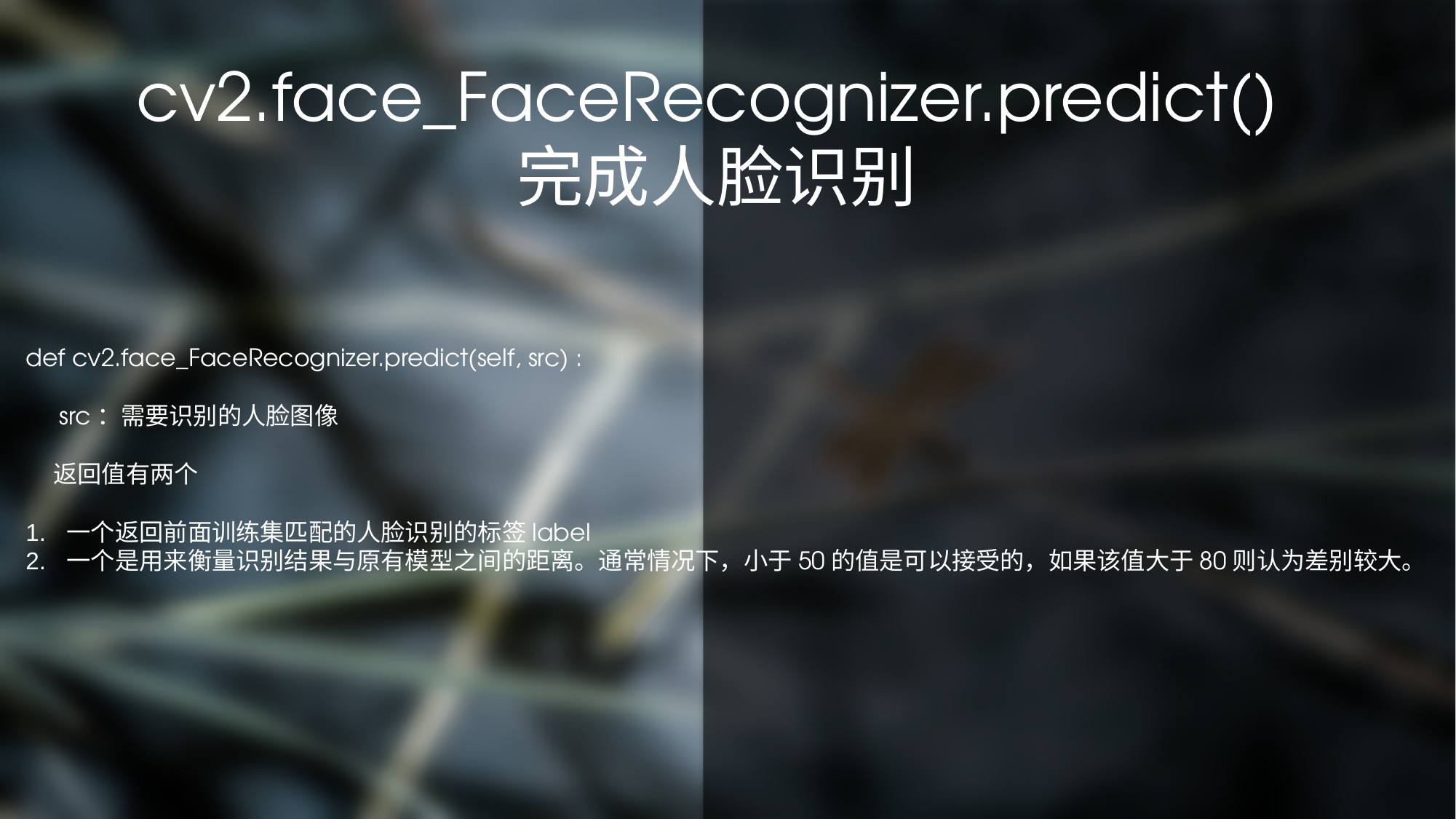

cv2.face_FaceRecognizer.predict()
完成人脸识别
def cv2.face_FaceRecognizer.predict(self, src) :

     src：需要识别的人脸图像

    返回值有两个

一个返回前面训练集匹配的人脸识别的标签label
一个是用来衡量识别结果与原有模型之间的距离。通常情况下，小于50的值是可以接受的，如果该值大于80则认为差别较大。